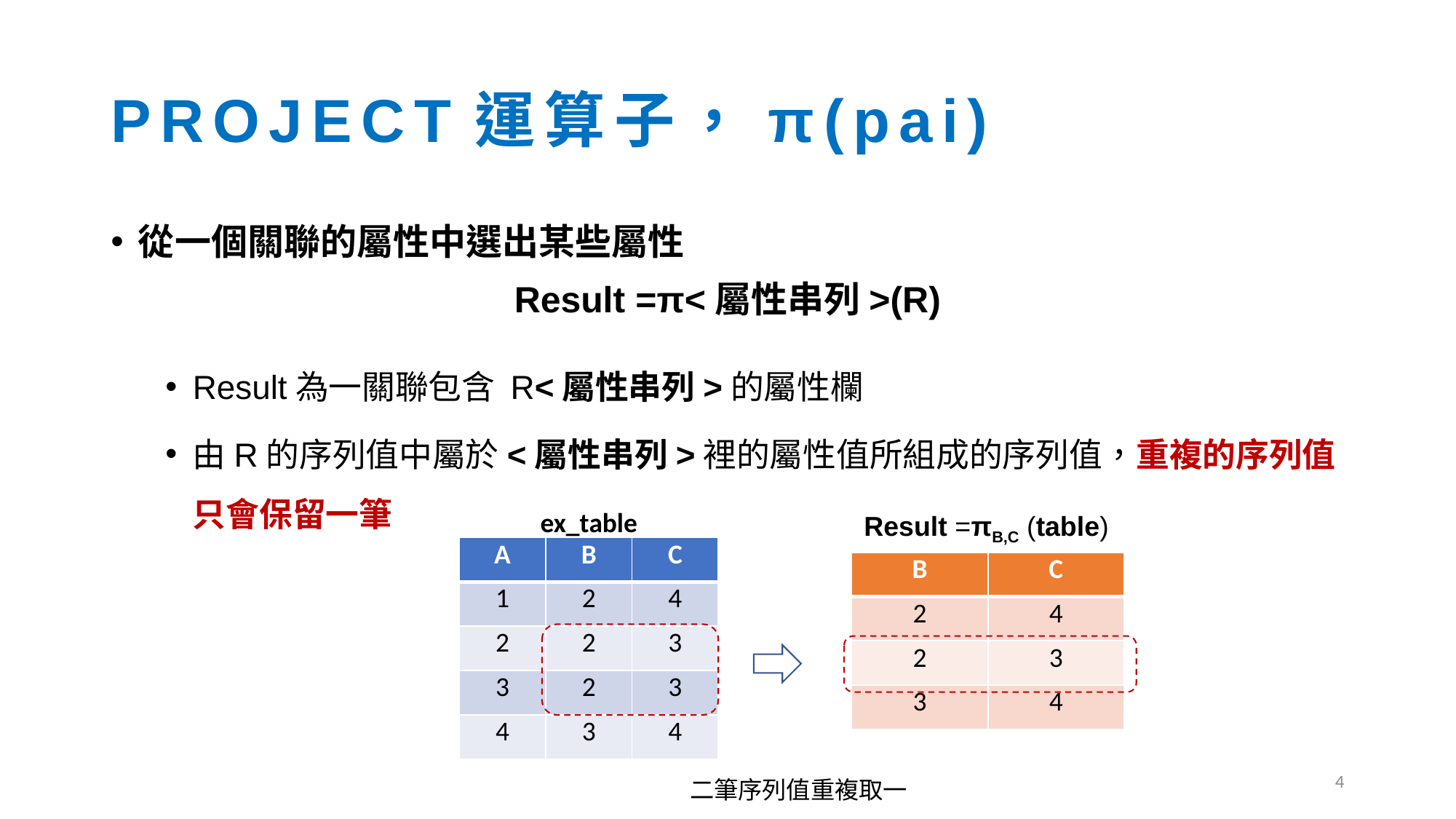

# PROJECT運算子，π(pai)
從一個關聯的屬性中選出某些屬性
Result =π<屬性串列>(R)
Result為一關聯包含 R<屬性串列>的屬性欄
由R的序列值中屬於<屬性串列>裡的屬性值所組成的序列值，重複的序列值只會保留一筆

ex_table
Result =πB,C (table)
| A | B | C |
| --- | --- | --- |
| 1 | 2 | 4 |
| 2 | 2 | 3 |
| 3 | 2 | 3 |
| 4 | 3 | 4 |
| B | C |
| --- | --- |
| 2 | 4 |
| 2 | 3 |
| 3 | 4 |

4
二筆序列值重複取一